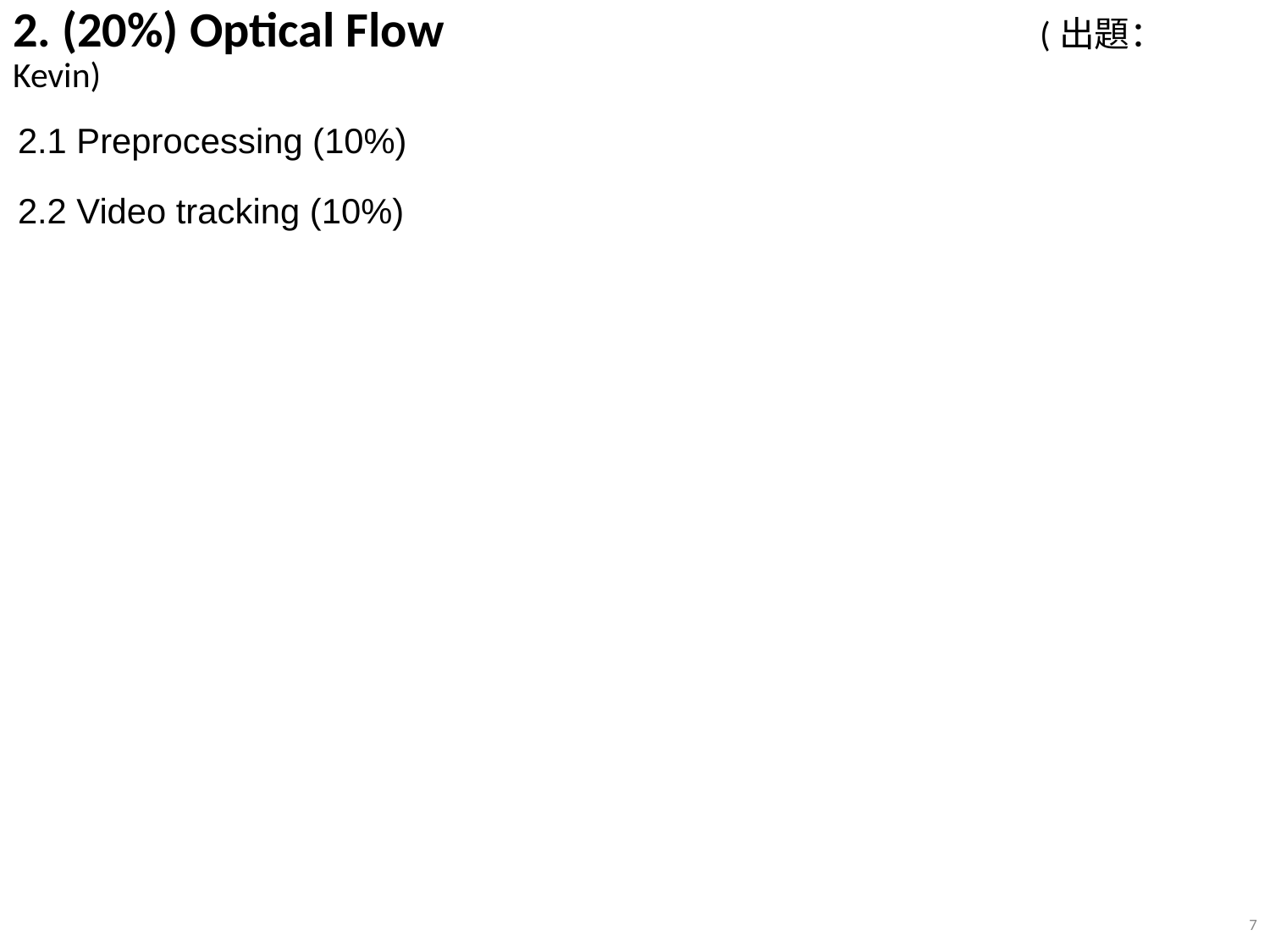

# 2. (20%) Optical Flow 					 (出題：Kevin)
2.1 Preprocessing (10%)
2.2 Video tracking (10%)
7